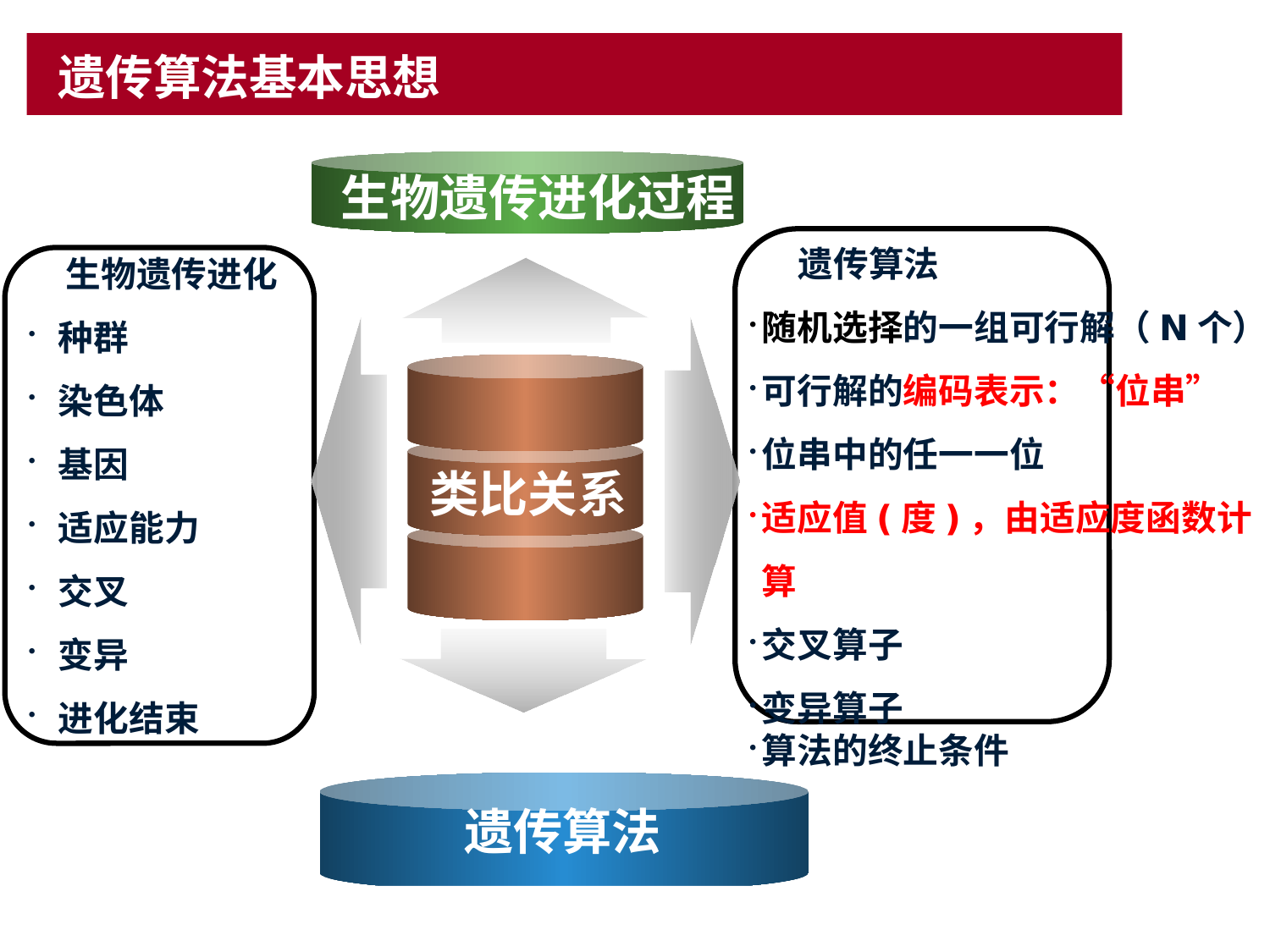

# 遗传算法基本思想

生物遗传进化过程

类比关系

遗传算法

     遗传算法
随机选择的一组可行解（N个）
可行解的编码表示：“位串”
位串中的任一一位
适应值(度)，由适应度函数计算
交叉算子
变异算子
算法的终止条件
生物遗传进化
种群
染色体
基因
适应能力
交叉
变异
进化结束